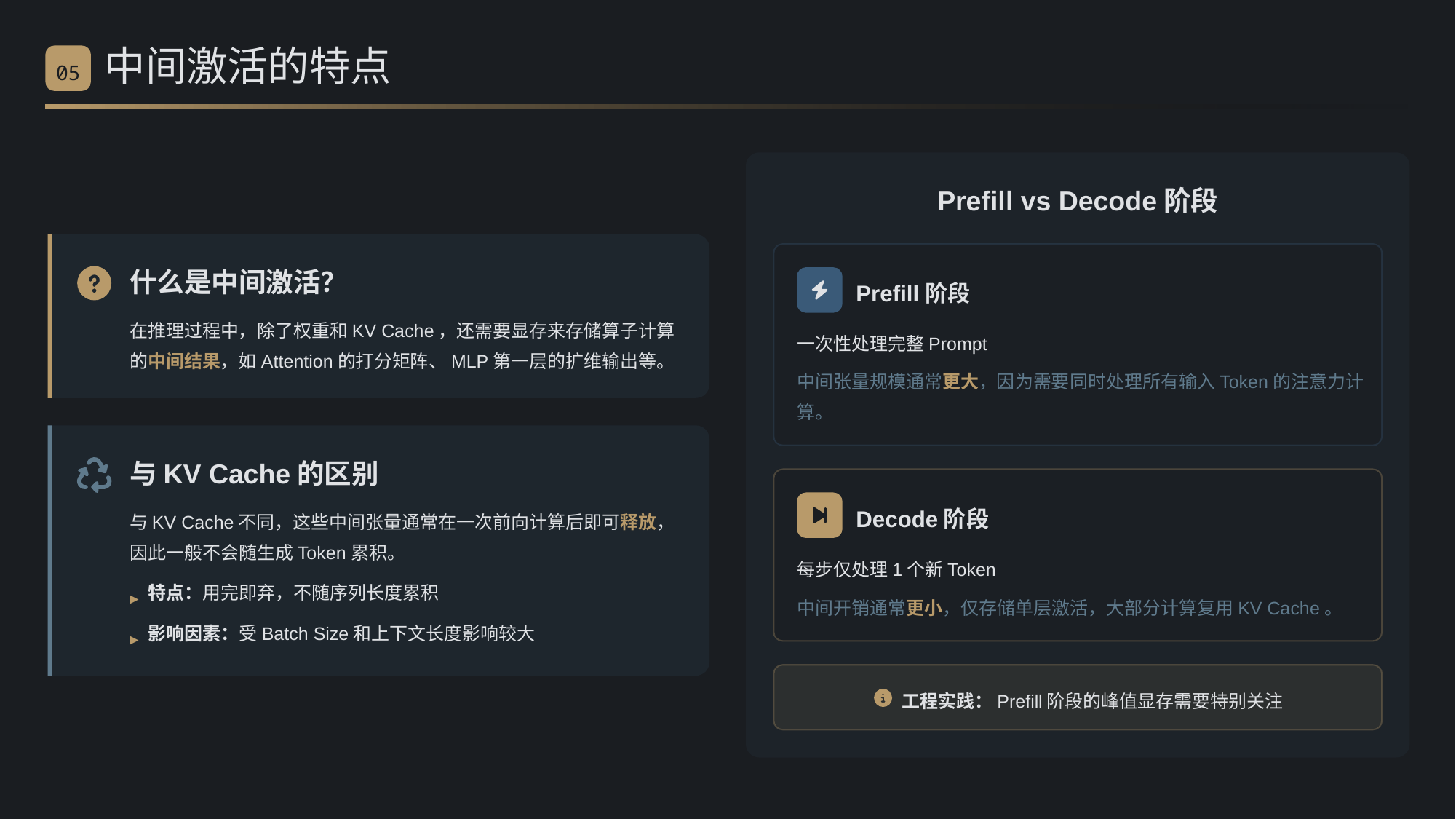

中间激活的特点
05

Prefill vs Decode阶段

什么是中间激活？

Prefill阶段

在推理过程中，除了权重和KV Cache，还需要显存来存储算子计算的中间结果，如Attention的打分矩阵、MLP第一层的扩维输出等。
一次性处理完整Prompt
中间张量规模通常更大，因为需要同时处理所有输入Token的注意力计算。

与KV Cache的区别

Decode阶段
与KV Cache不同，这些中间张量通常在一次前向计算后即可释放，因此一般不会随生成Token累积。

每步仅处理1个新Token
特点：用完即弃，不随序列长度累积
▸
中间开销通常更小，仅存储单层激活，大部分计算复用KV Cache。
影响因素：受Batch Size和上下文长度影响较大
▸

工程实践：Prefill阶段的峰值显存需要特别关注